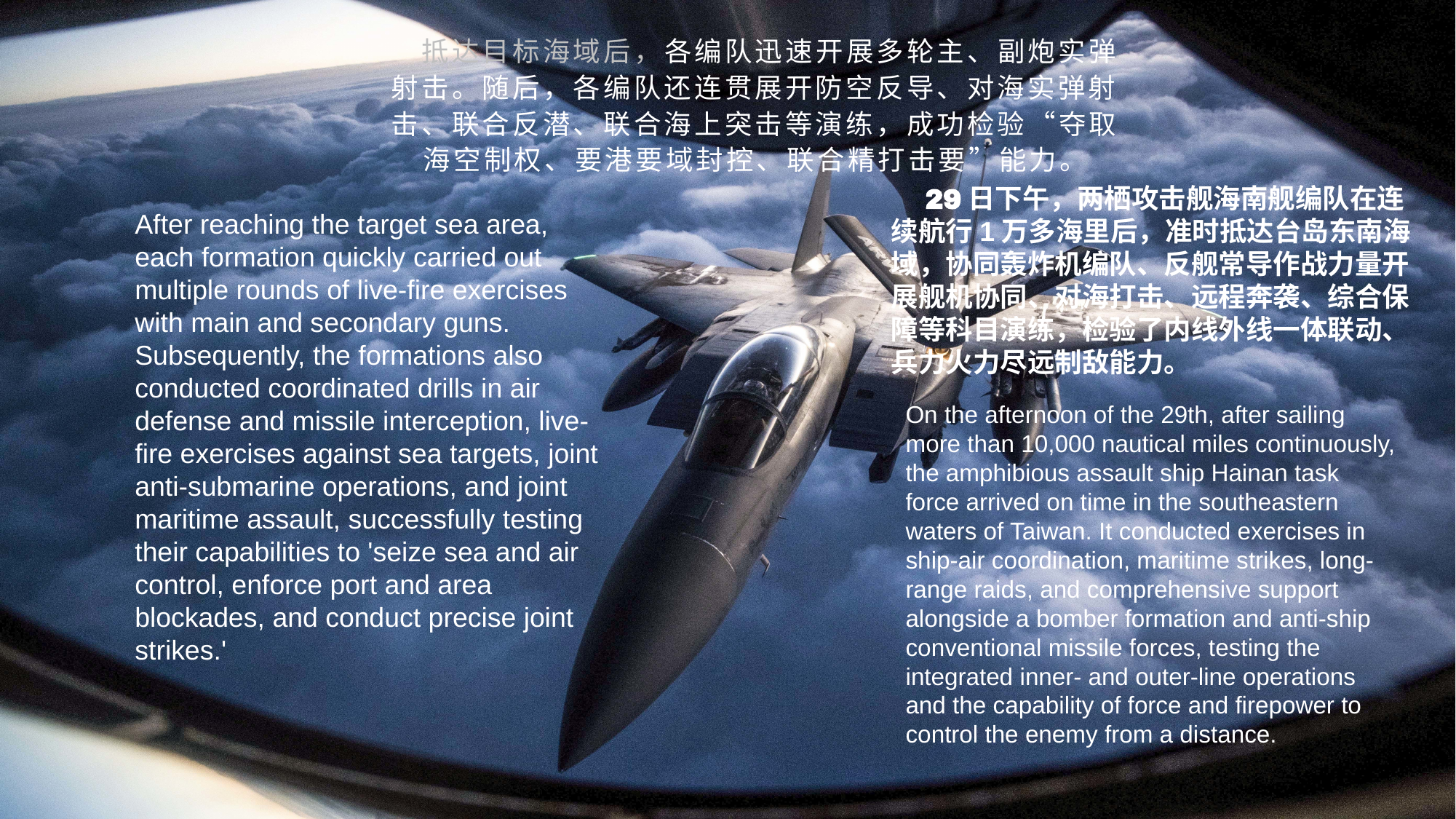

抵达目标海域后，各编队迅速开展多轮主、副炮实弹射击。随后，各编队还连贯展开防空反导、对海实弹射击、联合反潜、联合海上突击等演练，成功检验“夺取海空制权、要港要域封控、联合精打击要”能力。
　29日下午，两栖攻击舰海南舰编队在连续航行1万多海里后，准时抵达台岛东南海域，协同轰炸机编队、反舰常导作战力量开展舰机协同、对海打击、远程奔袭、综合保障等科目演练，检验了内线外线一体联动、兵力火力尽远制敌能力。
After reaching the target sea area, each formation quickly carried out multiple rounds of live-fire exercises with main and secondary guns. Subsequently, the formations also conducted coordinated drills in air defense and missile interception, live-fire exercises against sea targets, joint anti-submarine operations, and joint maritime assault, successfully testing their capabilities to 'seize sea and air control, enforce port and area blockades, and conduct precise joint strikes.'
On the afternoon of the 29th, after sailing more than 10,000 nautical miles continuously, the amphibious assault ship Hainan task force arrived on time in the southeastern waters of Taiwan. It conducted exercises in ship-air coordination, maritime strikes, long-range raids, and comprehensive support alongside a bomber formation and anti-ship conventional missile forces, testing the integrated inner- and outer-line operations and the capability of force and firepower to control the enemy from a distance.